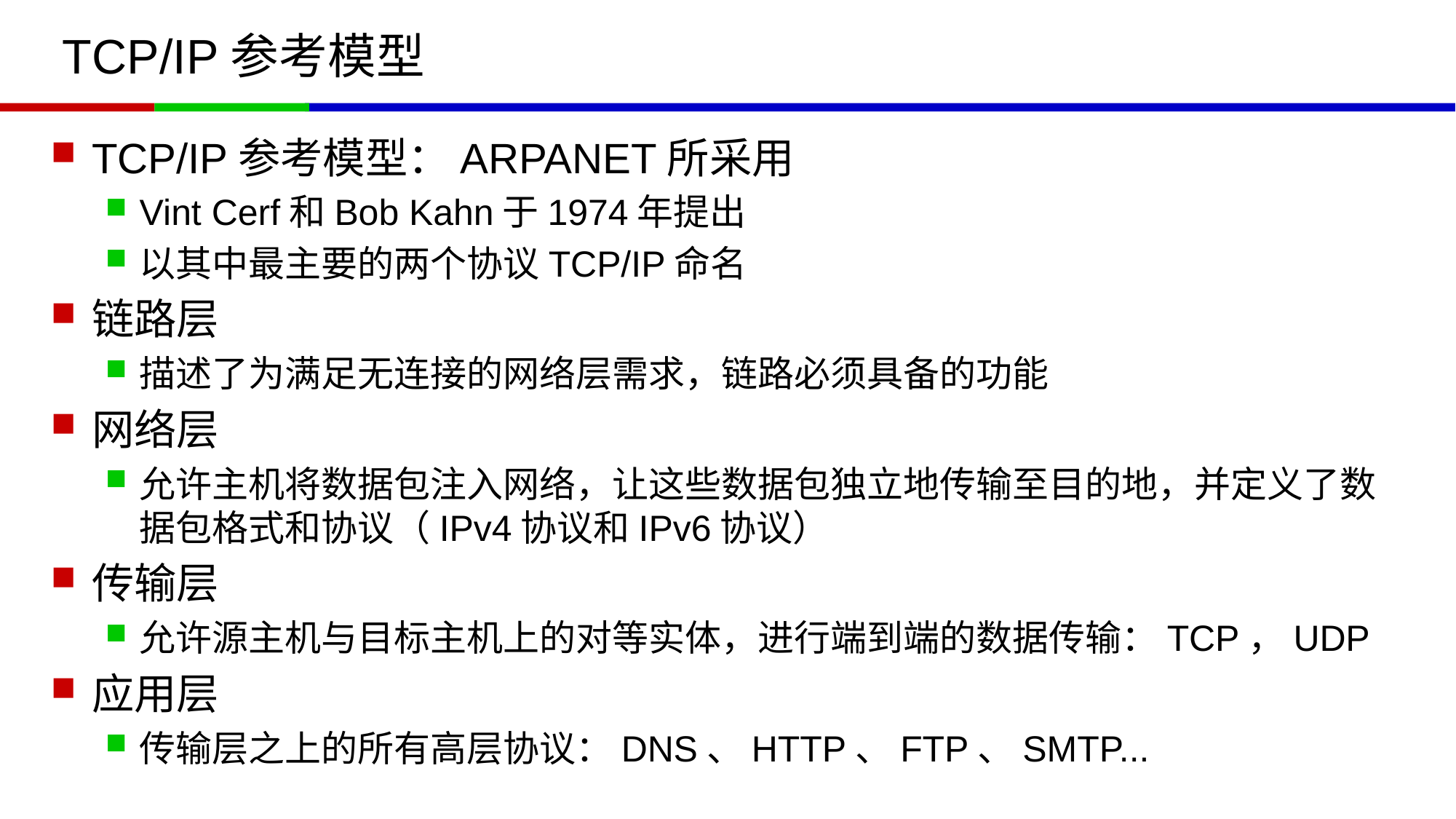

# TCP/IP参考模型
TCP/IP参考模型：ARPANET所采用
Vint Cerf和Bob Kahn于1974年提出
以其中最主要的两个协议TCP/IP命名
链路层
描述了为满足无连接的网络层需求，链路必须具备的功能
网络层
允许主机将数据包注入网络，让这些数据包独立地传输至目的地，并定义了数据包格式和协议（IPv4协议和IPv6协议）
传输层
允许源主机与目标主机上的对等实体，进行端到端的数据传输：TCP，UDP
应用层
传输层之上的所有高层协议：DNS、HTTP、FTP、SMTP...

52